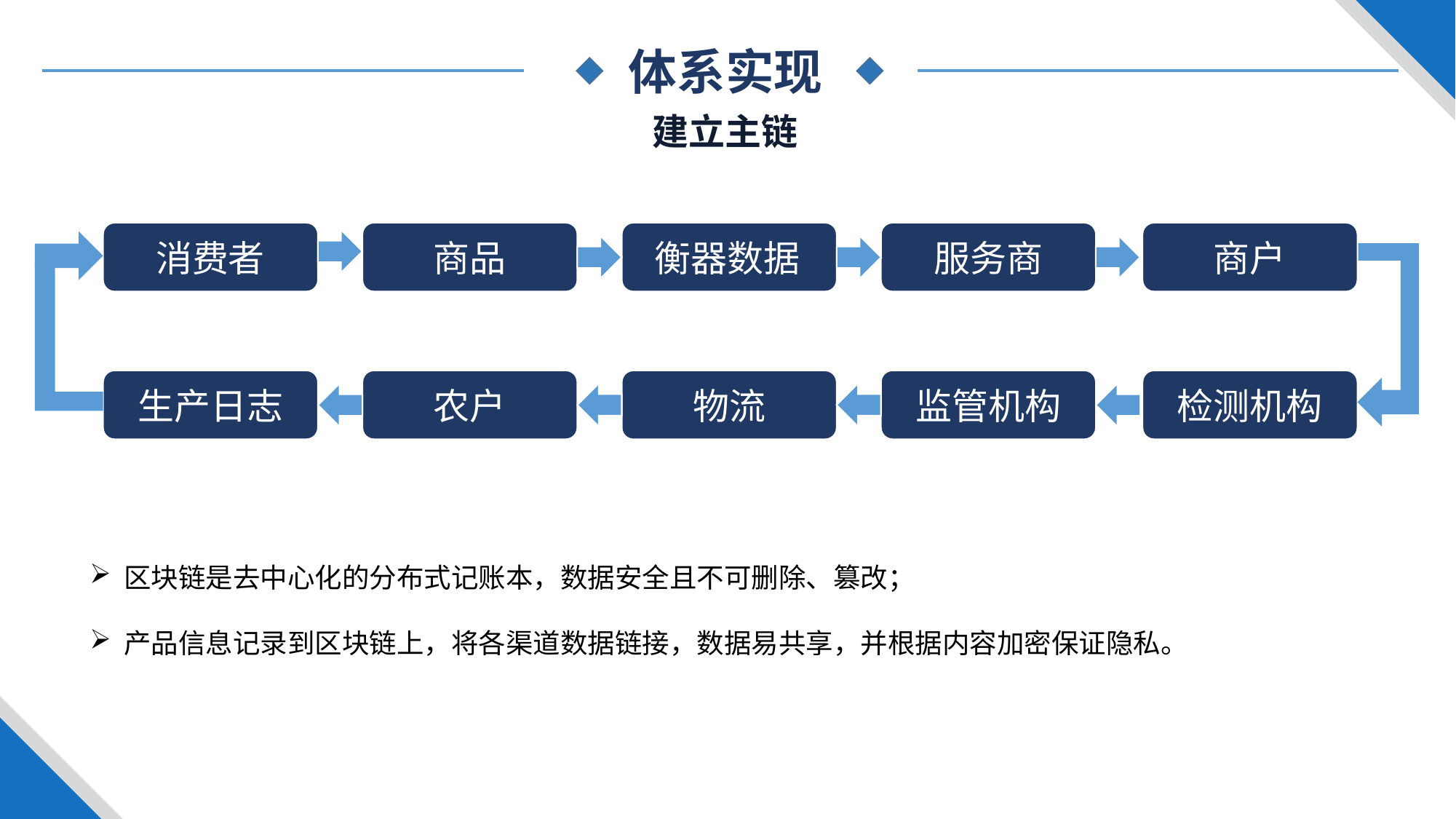

体系实现

建立主链

消费者
商品
衡器数据
服务商
商户

生产日志
农户
监管机构
检测机构
物流

区块链是去中心化的分布式记账本，数据安全且不可删除、篡改；
产品信息记录到区块链上，将各渠道数据链接，数据易共享，并根据内容加密保证隐私。